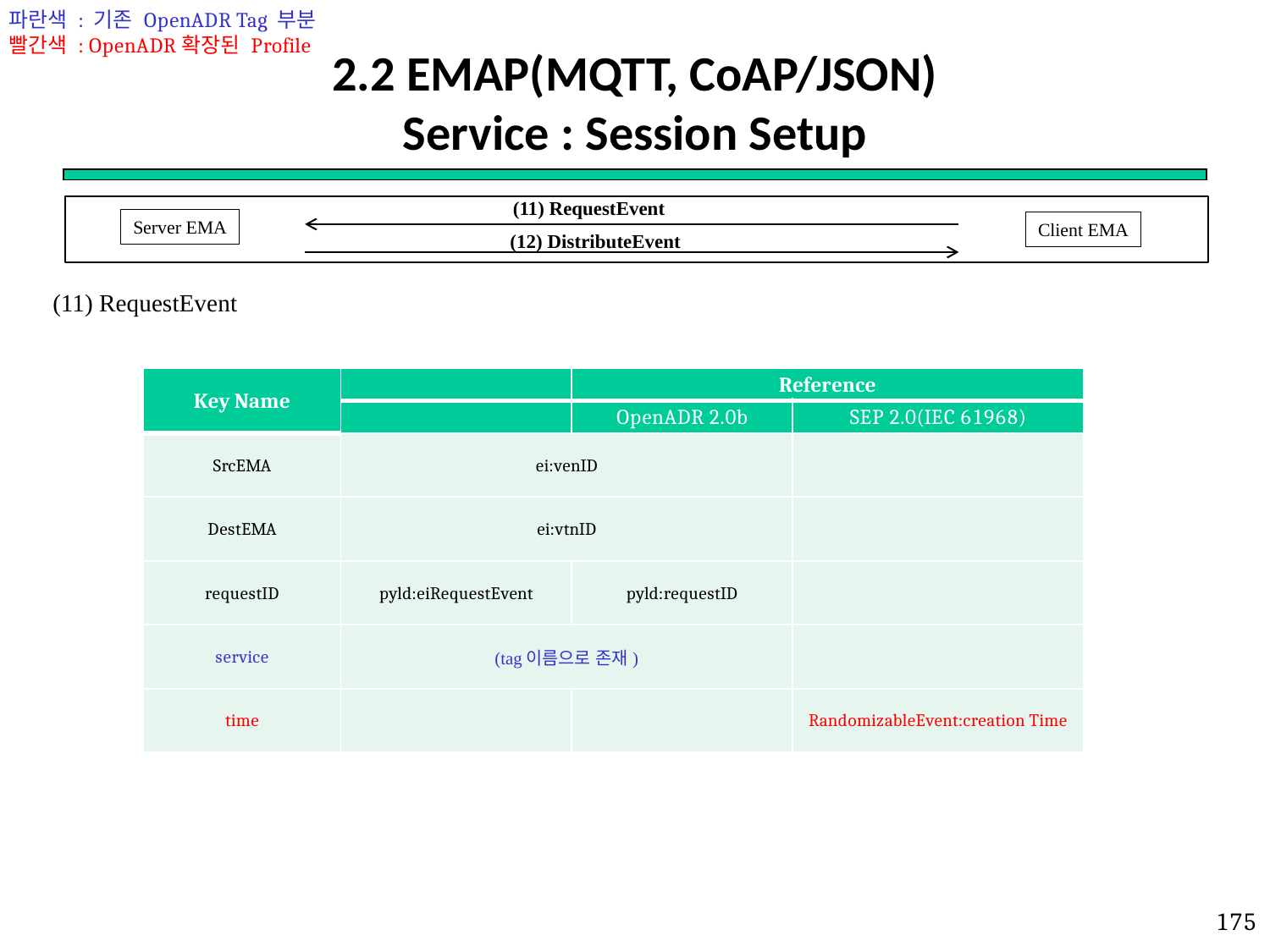

파란색 : 기존 OpenADR Tag 부분
빨간색 : OpenADR확장된 Profile
# 2.2 EMAP(MQTT, CoAP/JSON) Service : Session Setup
(11) RequestEvent

Server EMA
Client EMA
 (12) DistributeEvent
(11) RequestEvent
| Key Name |  | Reference |  |
| --- | --- | --- | --- |
|  |  | OpenADR 2.0b | SEP 2.0(IEC 61968) |
| SrcEMA | ei:venID |  |  |
| DestEMA | ei:vtnID |  |  |
| requestID | pyld:eiRequestEvent | pyld:requestID |  |
| service | (tag이름으로 존재) |  |  |
| time |  |  | RandomizableEvent:creation Time |
175